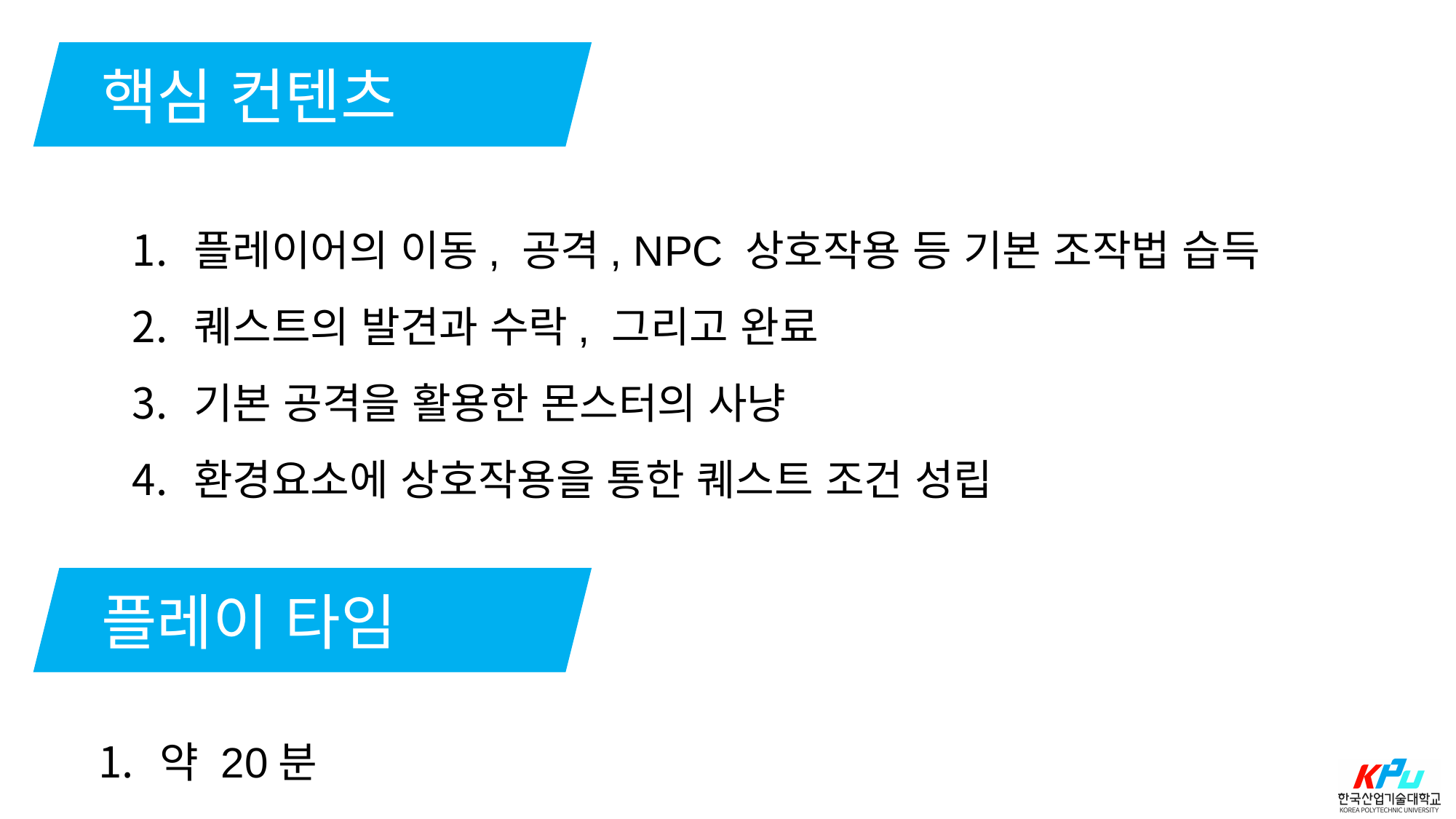

핵심 컨텐츠
플레이어의 이동, 공격, NPC 상호작용 등 기본 조작법 습득
퀘스트의 발견과 수락, 그리고 완료
기본 공격을 활용한 몬스터의 사냥
환경요소에 상호작용을 통한 퀘스트 조건 성립
플레이 타임
약 20분